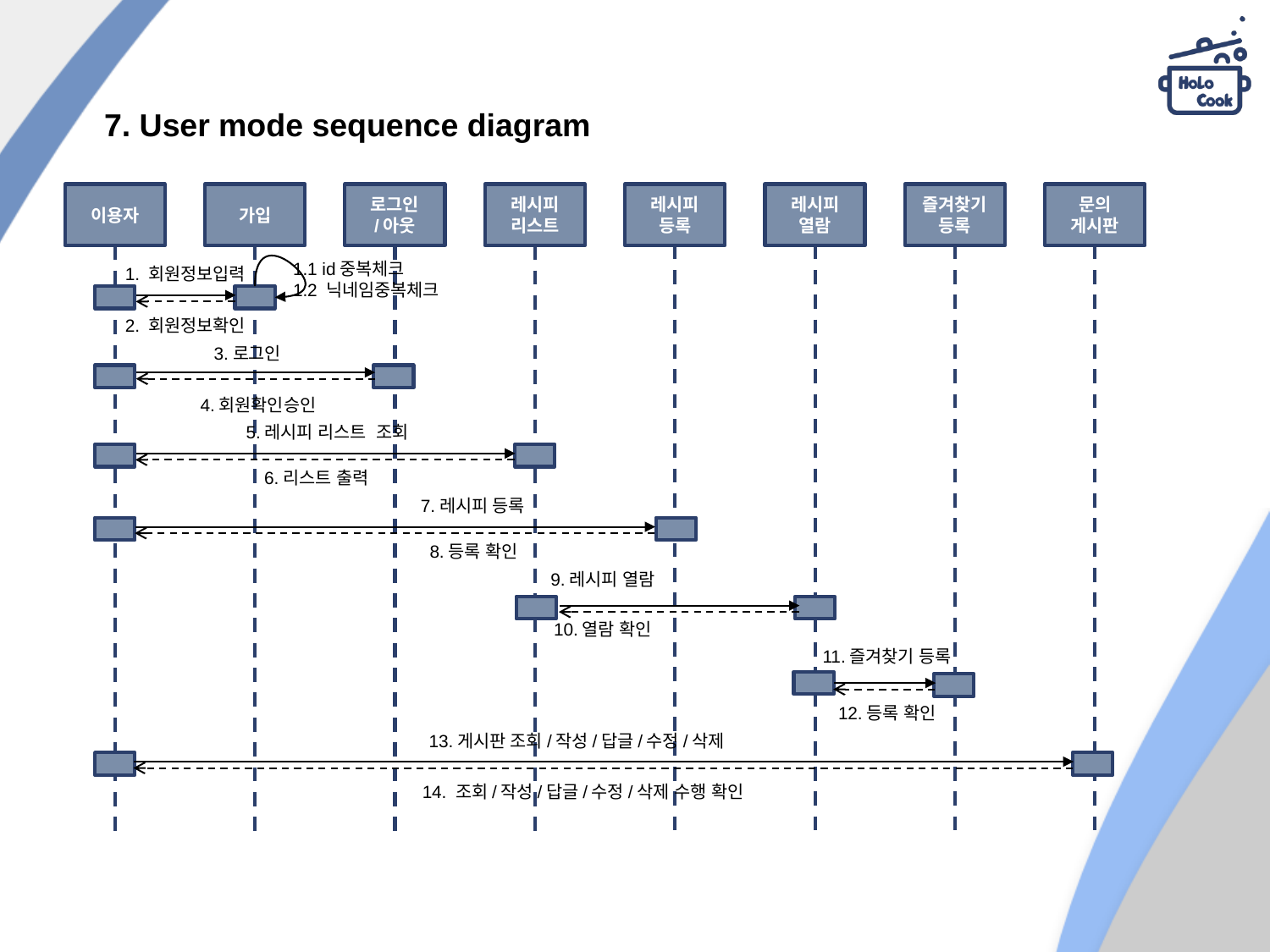

# 7. User mode sequence diagram
이용자
가입
로그인
/아웃
레시피
리스트
레시피
등록
레시피
열람
즐겨찾기
등록
문의
게시판
1.1 id중복체크
1.2 닉네임중복체크
1. 회원정보입력

2. 회원정보확인

3.로그인

4.회원확인승인

5.레시피 리스트  조회

6.리스트 출력

7.레시피 등록

8.등록 확인

9.레시피 열람

10.열람 확인

11.즐겨찾기 등록

12.등록 확인

13.게시판 조회/작성/답글/수정/삭제

14. 조회/작성/답글/수정/삭제 수행 확인